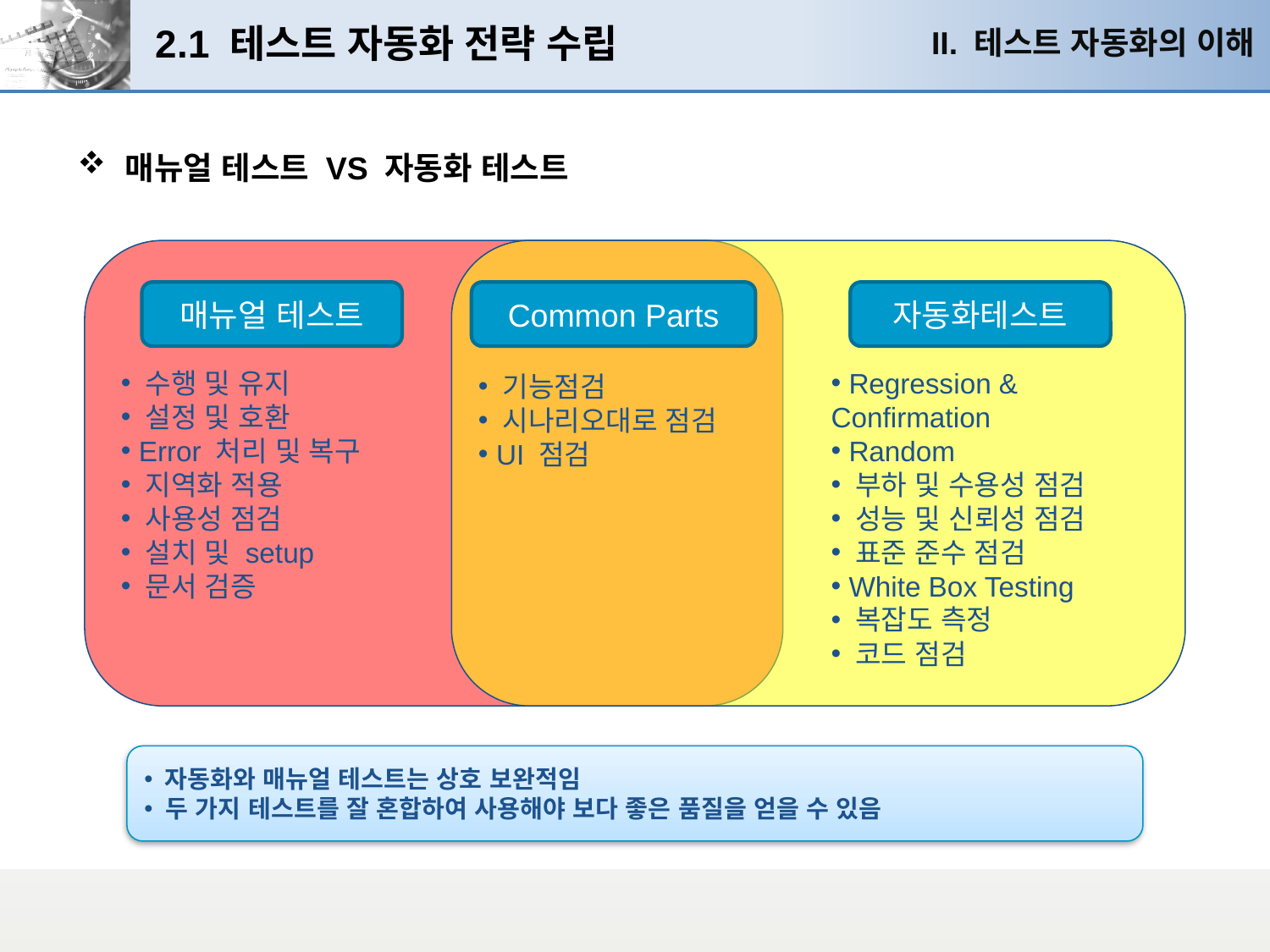

# 2.1 테스트 자동화 전략 수립
II. 테스트 자동화의 이해
매뉴얼 테스트 VS 자동화 테스트

매뉴얼 테스트
Common Parts
자동화테스트
 수행 및 유지
 설정 및 호환
 Error 처리 및 복구
 지역화 적용
 사용성 점검
 설치 및 setup
 문서 검증
 Regression & Confirmation
 Random
 부하 및 수용성 점검
 성능 및 신뢰성 점검
 표준 준수 점검
 White Box Testing
 복잡도 측정
 코드 점검

 기능점검
 시나리오대로 점검
 UI 점검

 자동화와 매뉴얼 테스트는 상호 보완적임
 두 가지 테스트를 잘 혼합하여 사용해야 보다 좋은 품질을 얻을 수 있음